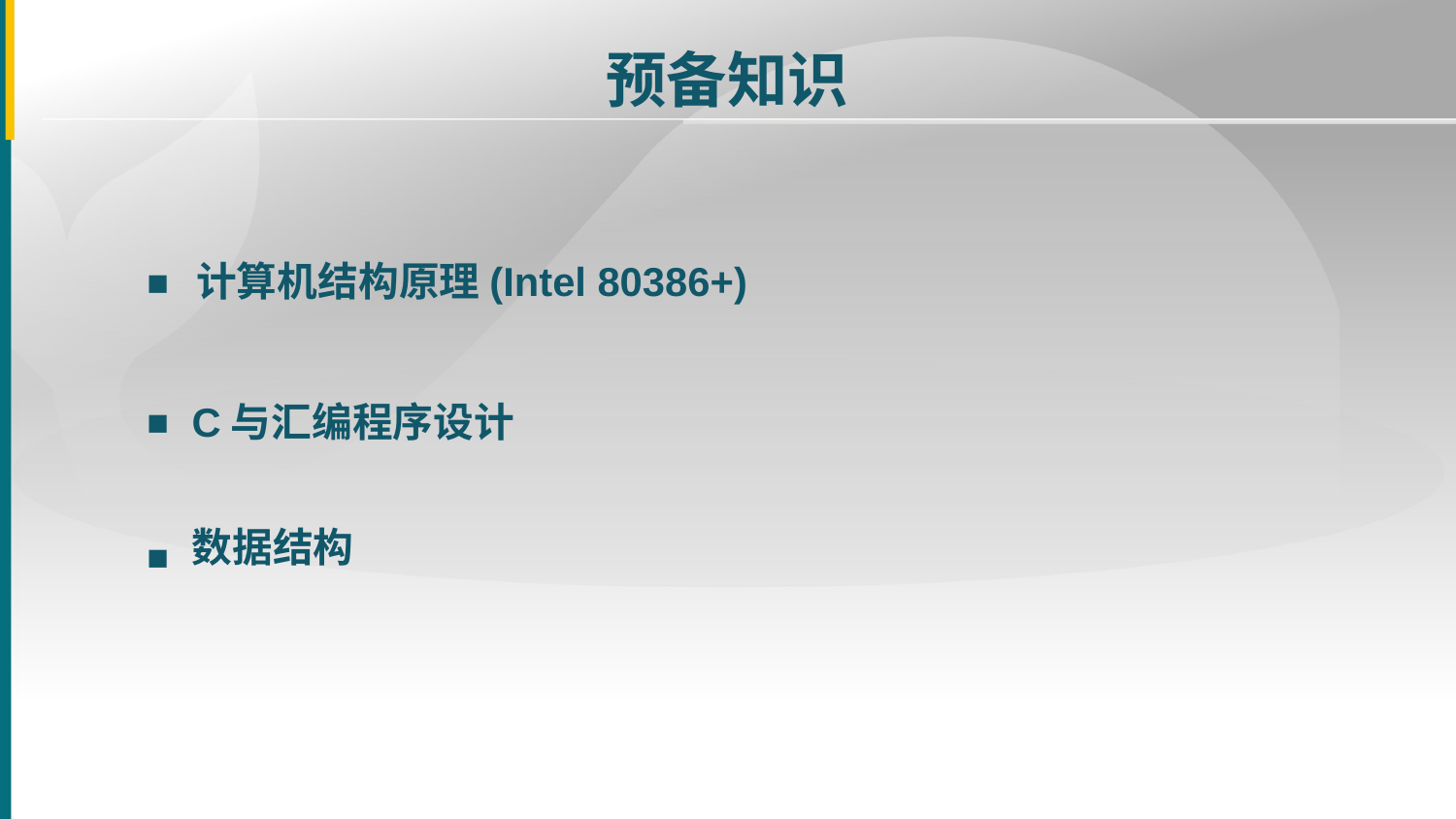

预备知识
计算机结构原理(Intel 80386+)
■
C与汇编程序设计
■
数据结构
■